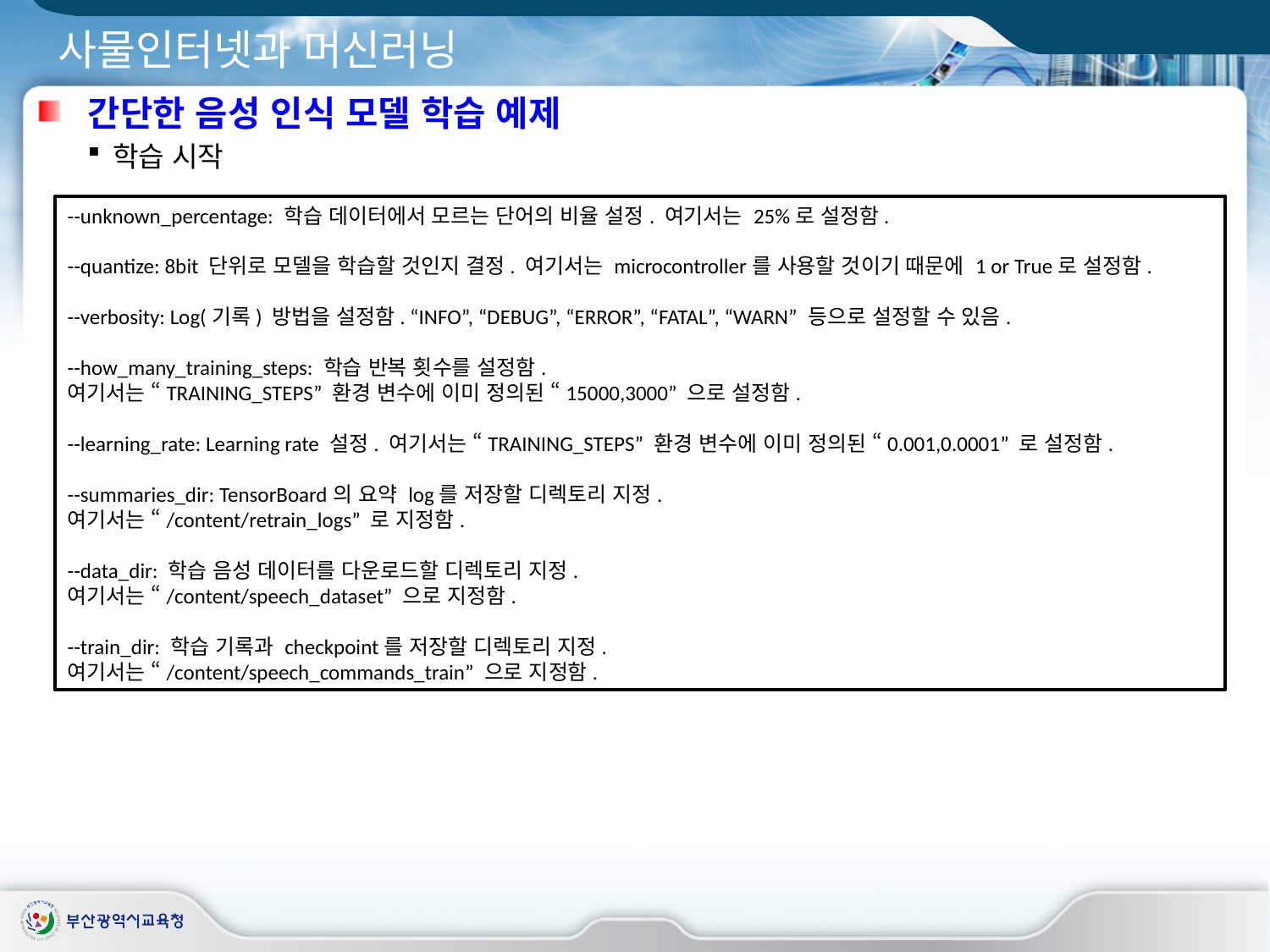

# 사물인터넷과 머신러닝
간단한 음성 인식 모델 학습 예제
학습 시작

--unknown_percentage: 학습 데이터에서 모르는 단어의 비율 설정. 여기서는 25%로 설정함.

--quantize: 8bit 단위로 모델을 학습할 것인지 결정. 여기서는 microcontroller를 사용할 것이기 때문에 1 or True로 설정함.

--verbosity: Log(기록) 방법을 설정함. “INFO”, “DEBUG”, “ERROR”, “FATAL”, “WARN” 등으로 설정할 수 있음.

--how_many_training_steps: 학습 반복 횟수를 설정함.
여기서는 “TRAINING_STEPS” 환경 변수에 이미 정의된 “15000,3000” 으로 설정함.

--learning_rate: Learning rate 설정. 여기서는 “TRAINING_STEPS” 환경 변수에 이미 정의된 “0.001,0.0001” 로 설정함.

--summaries_dir: TensorBoard의 요약 log를 저장할 디렉토리 지정.
여기서는 “/content/retrain_logs” 로 지정함.

--data_dir: 학습 음성 데이터를 다운로드할 디렉토리 지정.
여기서는 “/content/speech_dataset” 으로 지정함.

--train_dir: 학습 기록과 checkpoint를 저장할 디렉토리 지정.
여기서는 “/content/speech_commands_train” 으로 지정함.